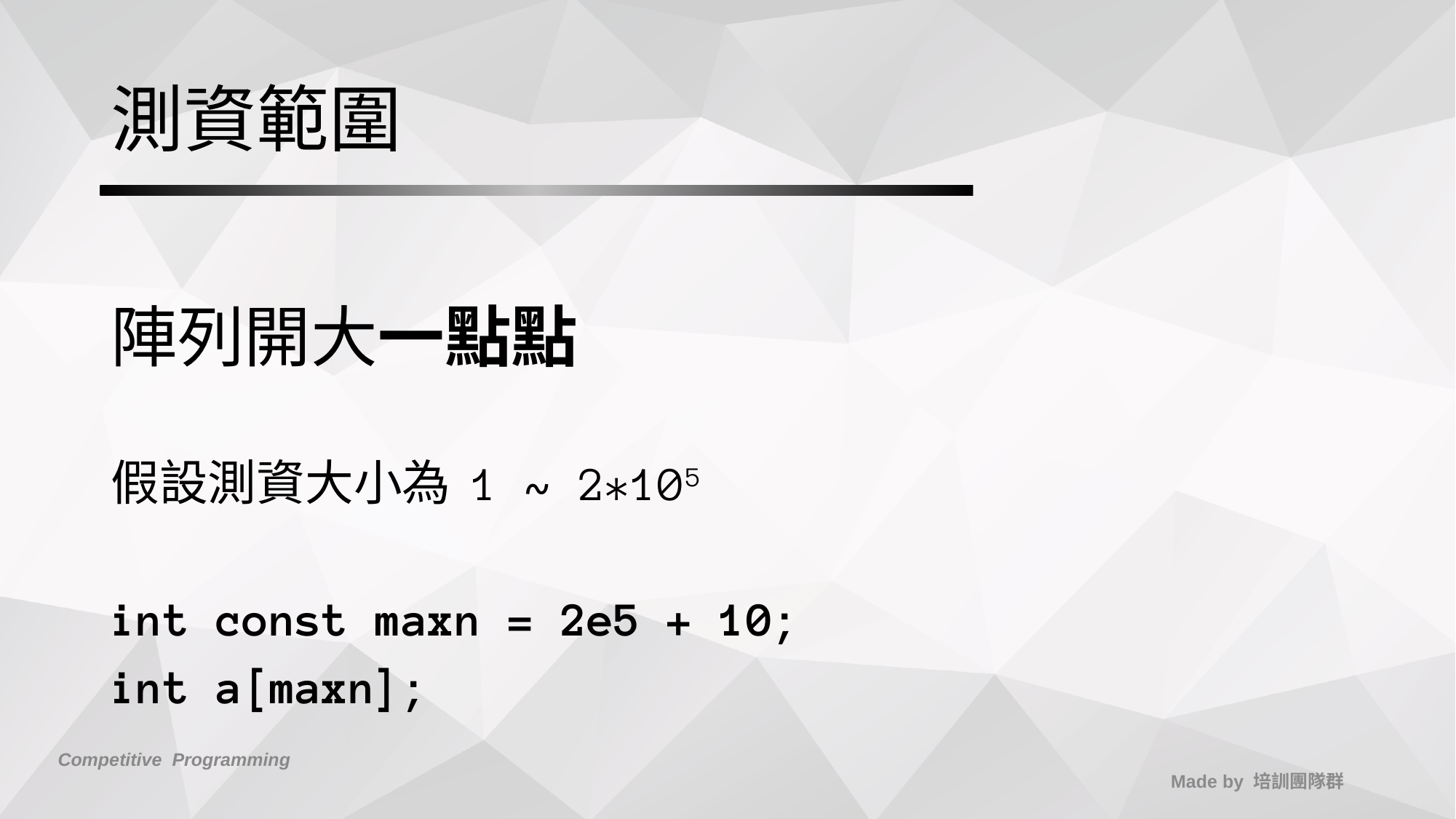

# 測資範圍
陣列開大一點點

假設測資大小為 1 ~ 2*105

int const maxn = 2e5 + 10;
int a[maxn];